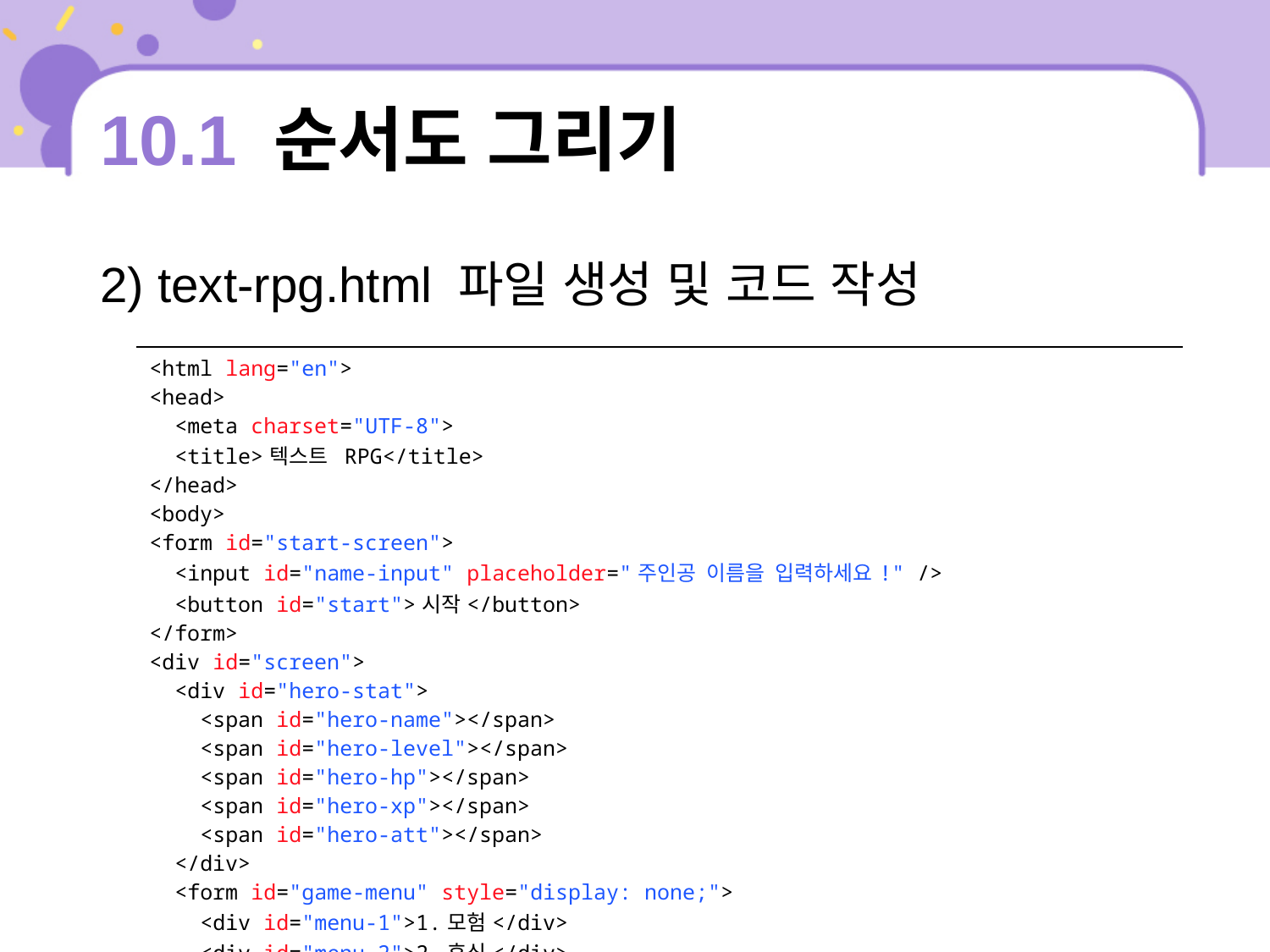

# 10.1 순서도 그리기
2) text-rpg.html 파일 생성 및 코드 작성

| <html lang="en"> <head> <meta charset="UTF-8"> <title>텍스트 RPG</title> </head> <body> <form id="start-screen"> <input id="name-input" placeholder="주인공 이름을 입력하세요!" /> <button id="start">시작</button> </form> <div id="screen"> <div id="hero-stat"> <span id="hero-name"></span> <span id="hero-level"></span> <span id="hero-hp"></span> <span id="hero-xp"></span> <span id="hero-att"></span> </div> <form id="game-menu" style="display: none;"> <div id="menu-1">1.모험</div> <div id="menu-2">2.휴식</div> <div id="menu-3">3.종료</div> |
| --- |